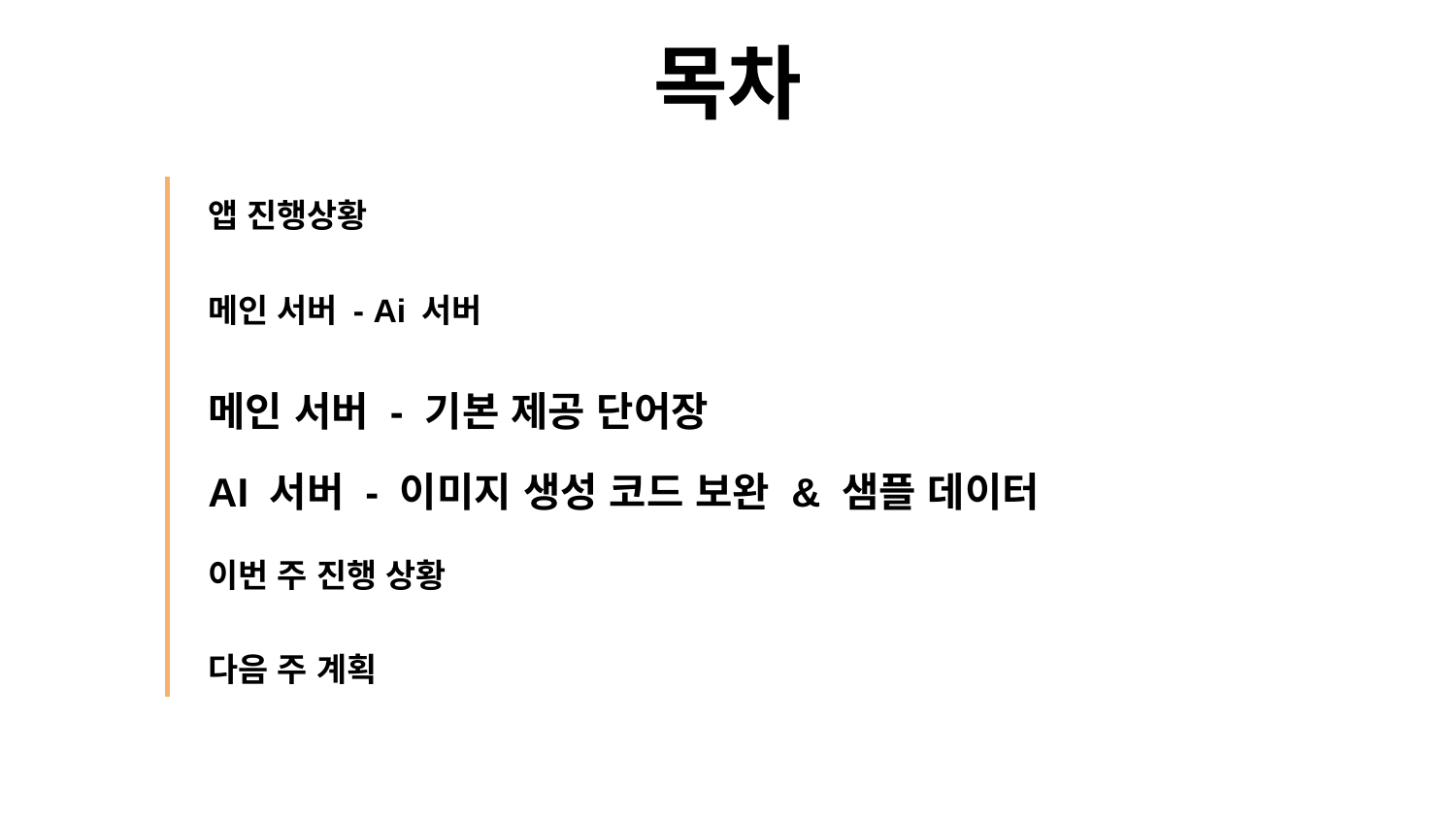

# 목차
앱 진행상황
메인 서버 - Ai 서버
메인 서버 - 기본 제공 단어장
AI 서버 - 이미지 생성 코드 보완 & 샘플 데이터
이번 주 진행 상황
다음 주 계획